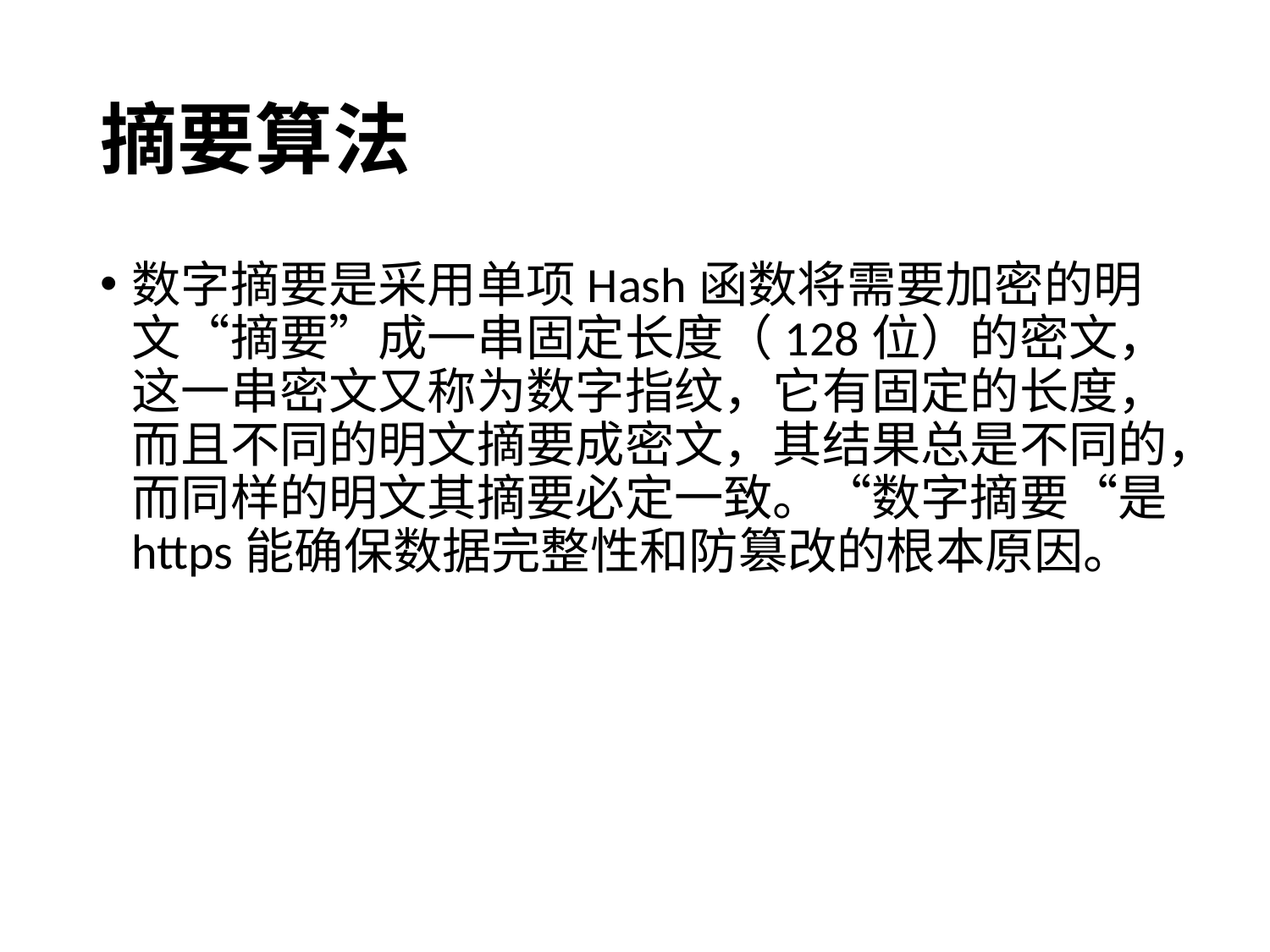

# 摘要算法
数字摘要是采用单项Hash函数将需要加密的明文“摘要”成一串固定长度（128位）的密文，这一串密文又称为数字指纹，它有固定的长度，而且不同的明文摘要成密文，其结果总是不同的，而同样的明文其摘要必定一致。“数字摘要“是https能确保数据完整性和防篡改的根本原因。